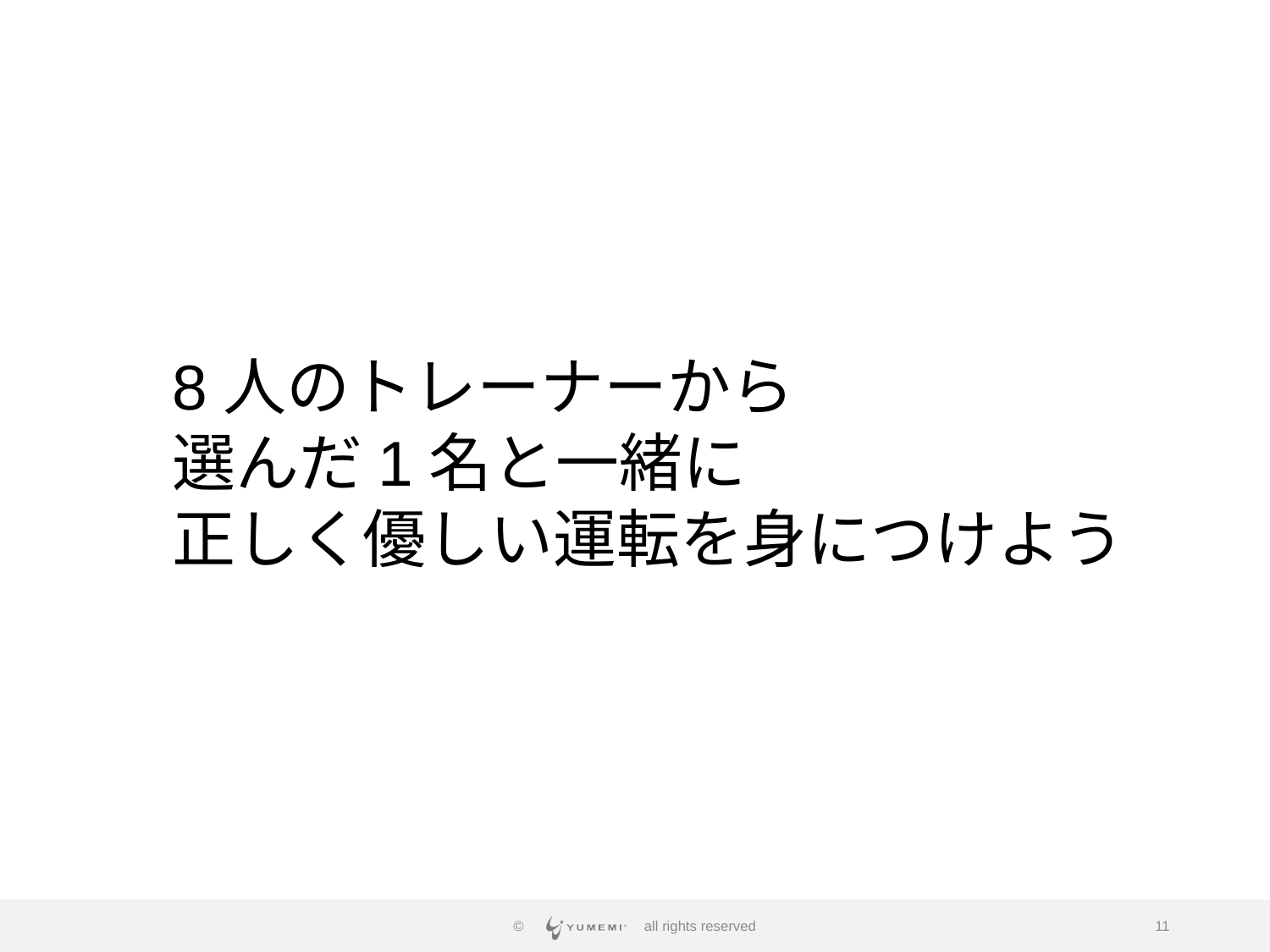

8人のトレーナーから
選んだ1名と一緒に
正しく優しい運転を身につけよう
©                              all rights reserved
11